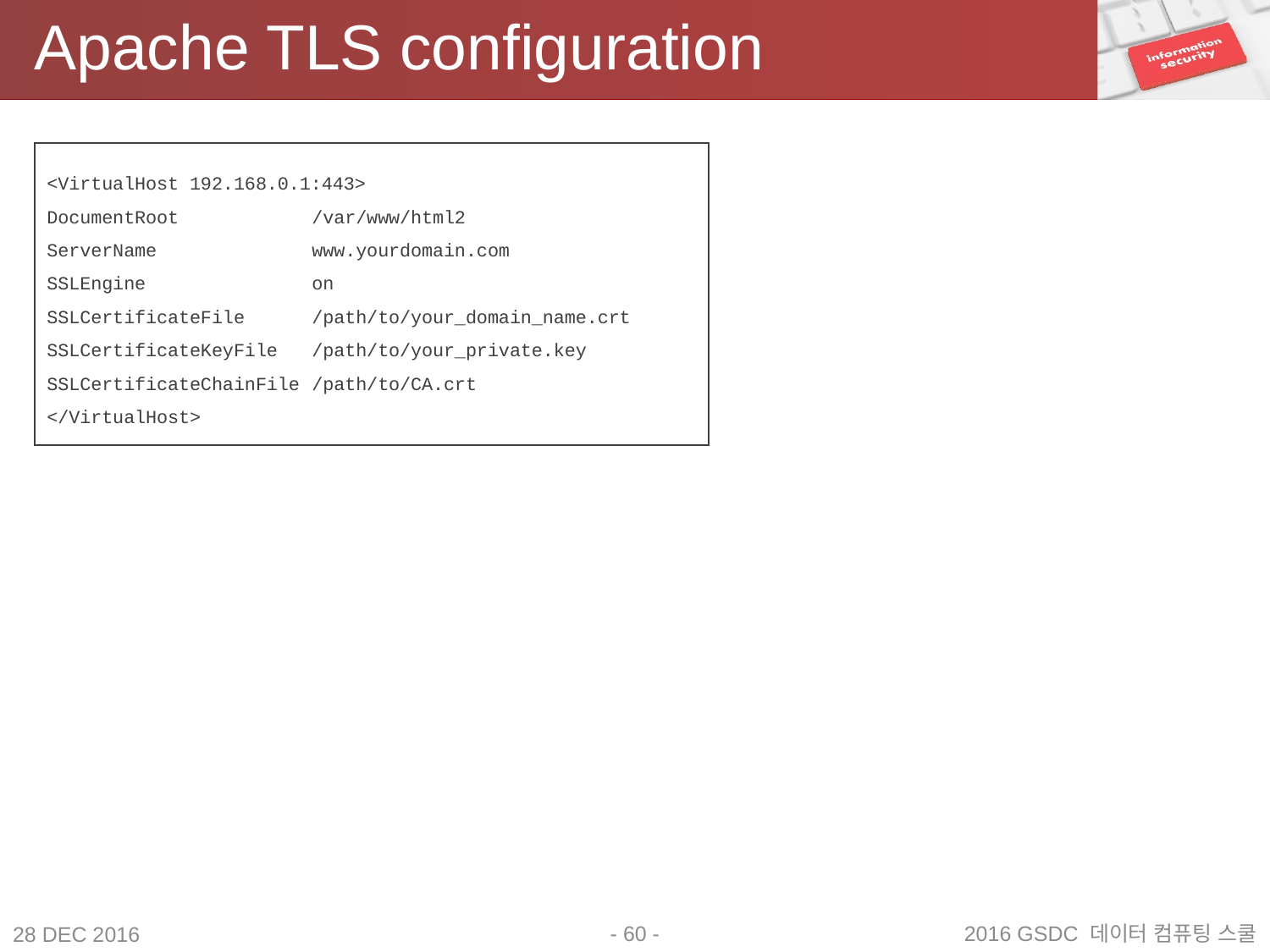

# Apache TLS configuration
<VirtualHost 192.168.0.1:443>
DocumentRoot	 /var/www/html2
ServerName		 www.yourdomain.com
SSLEngine 		 on
SSLCertificateFile	 /path/to/your_domain_name.crt
SSLCertificateKeyFile	 /path/to/your_private.key
SSLCertificateChainFile	 /path/to/CA.crt
</VirtualHost>
60
2016 GSDC 데이터 컴퓨팅 스쿨
28 DEC 2016